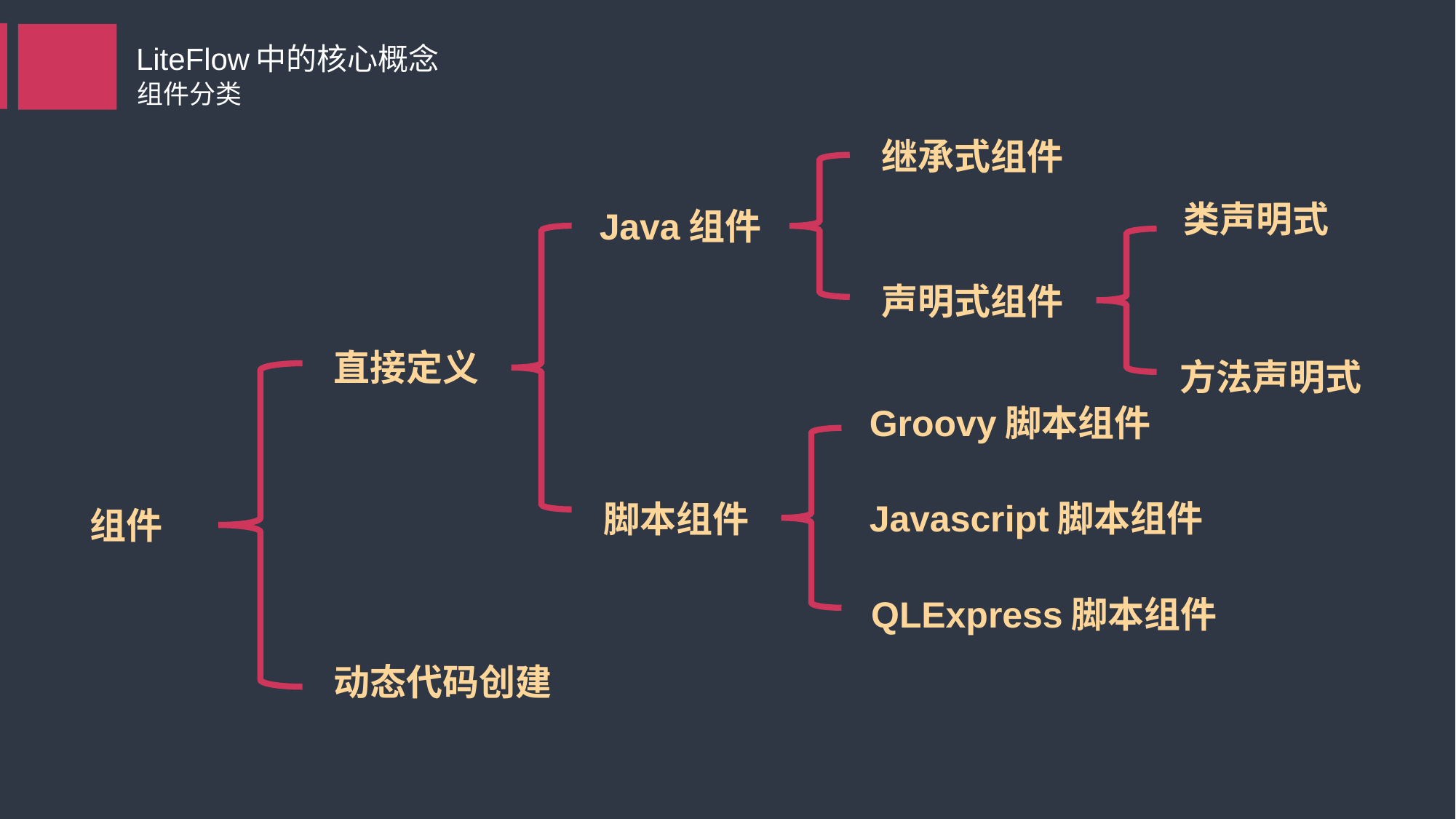

LiteFlow中的核心概念
组件分类
继承式组件

类声明式
Java组件

声明式组件
直接定义
方法声明式

Groovy脚本组件

Javascript脚本组件
脚本组件
组件
QLExpress脚本组件
动态代码创建